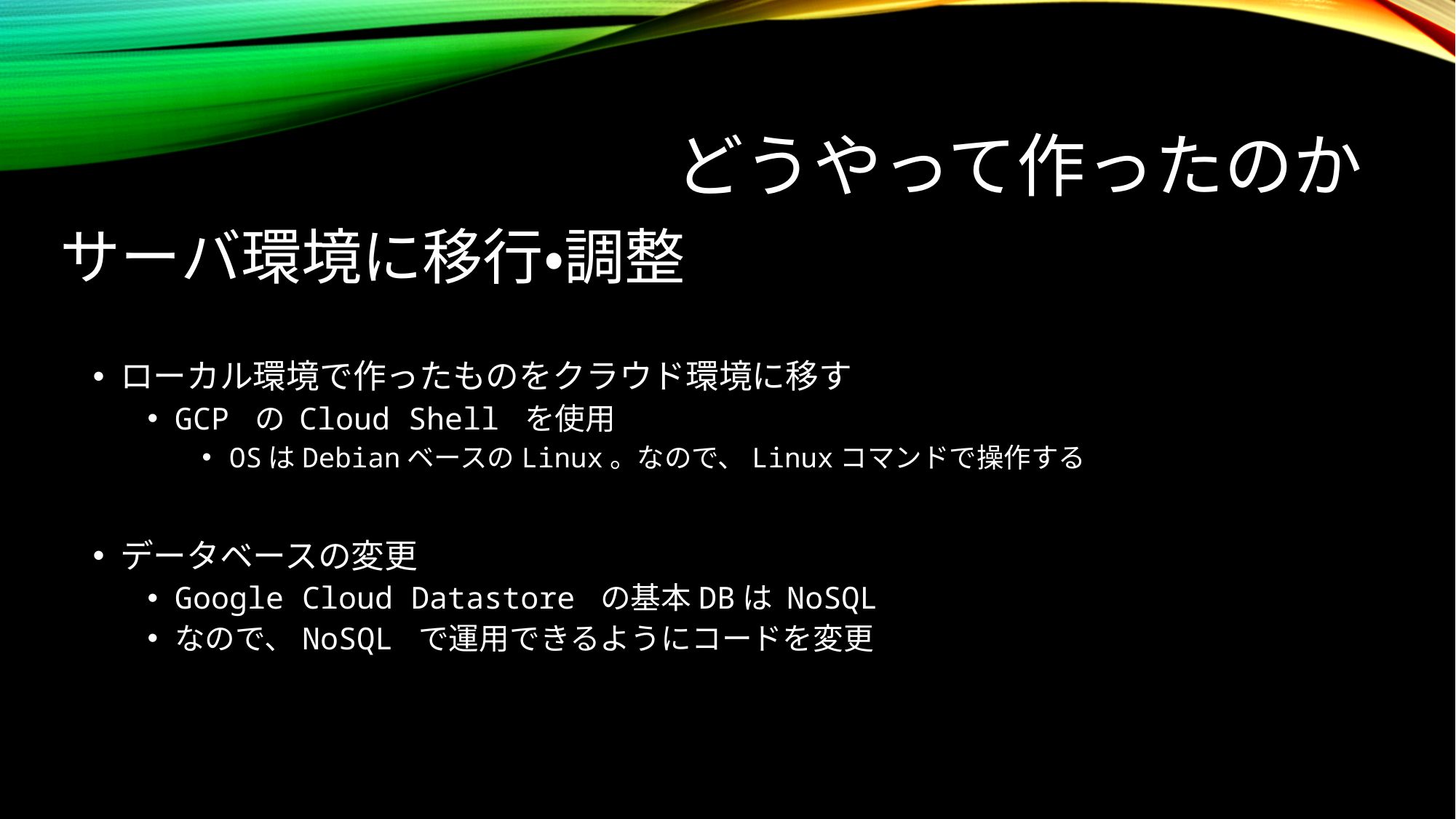

# どうやって作ったのか
サーバ環境に移行・調整
ローカル環境で作ったものをクラウド環境に移す
GCP の Cloud Shell を使用
OSはDebianベースのLinux。なので、Linuxコマンドで操作する

データベースの変更
Google Cloud Datastore の基本DBは NoSQL
なので、NoSQL で運用できるようにコードを変更